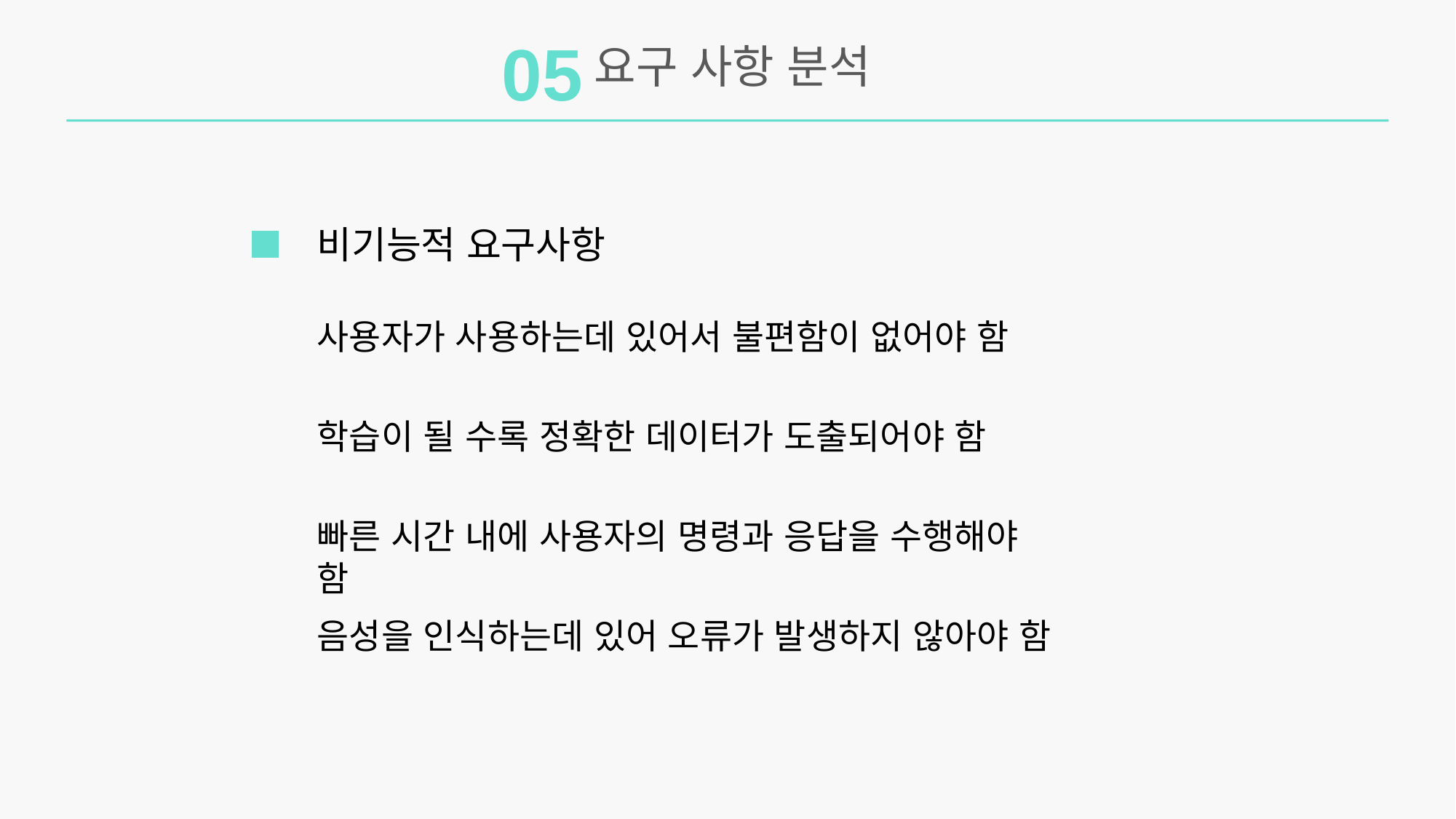

05
요구 사항 분석

비기능적 요구사항

사용자가 사용하는데 있어서 불편함이 없어야 함
학습이 될 수록 정확한 데이터가 도출되어야 함
빠른 시간 내에 사용자의 명령과 응답을 수행해야 함
음성을 인식하는데 있어 오류가 발생하지 않아야 함